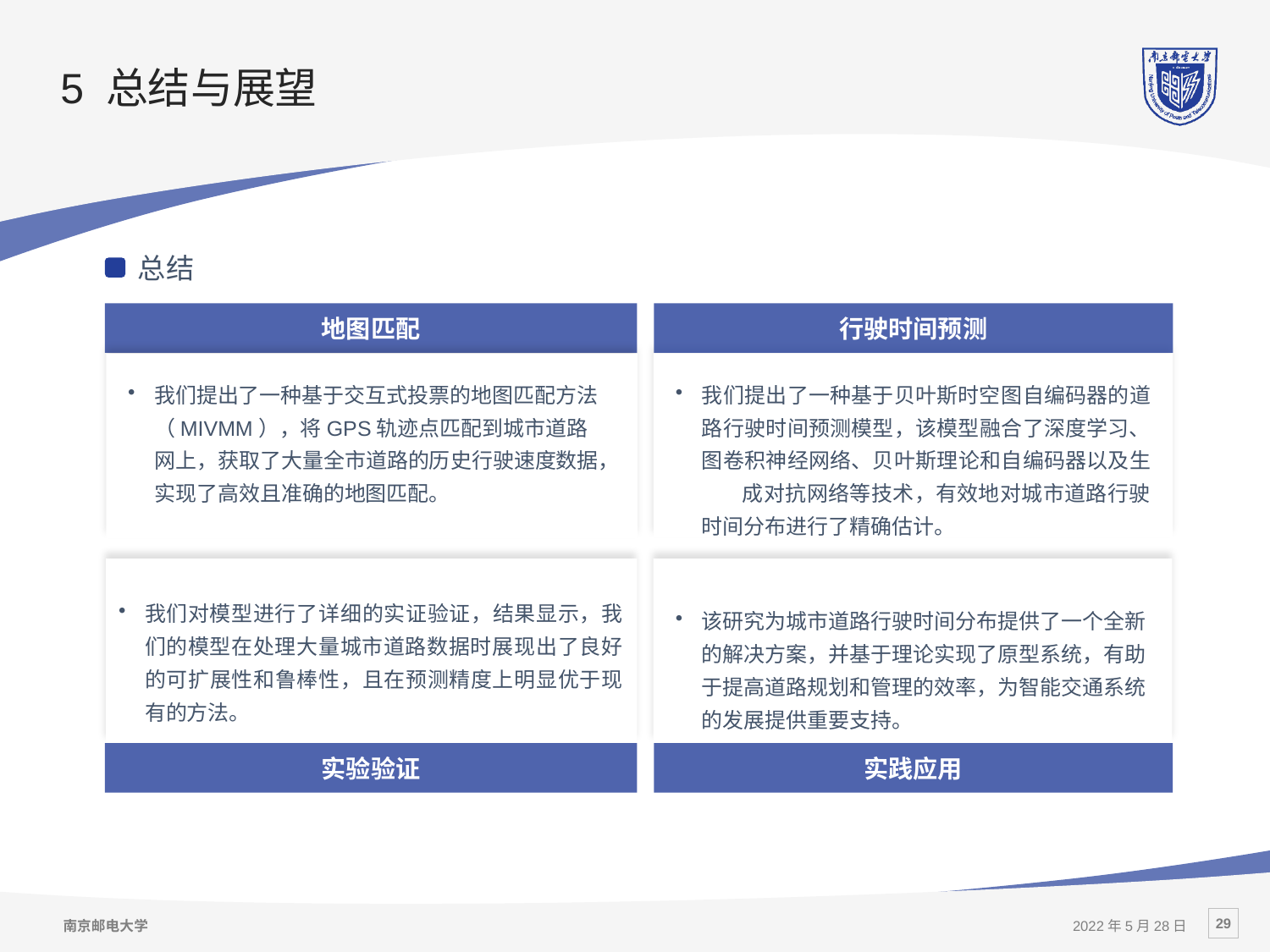

# 5 总结与展望
总结

地图匹配
行驶时间预测

我们提出了一种基于交互式投票的地图匹配方法（MIVMM），将GPS轨迹点匹配到城市道路网上，获取了大量全市道路的历史行驶速度数据，实现了高效且准确的地图匹配。
我们提出了一种基于贝叶斯时空图自编码器的道路行驶时间预测模型，该模型融合了深度学习、图卷积神经网络、贝叶斯理论和自编码器以及生         成对抗网络等技术，有效地对城市道路行驶时间分布进行了精确估计。

我们对模型进行了详细的实证验证，结果显示，我们的模型在处理大量城市道路数据时展现出了良好的可扩展性和鲁棒性，且在预测精度上明显优于现有的方法。
该研究为城市道路行驶时间分布提供了一个全新的解决方案，并基于理论实现了原型系统，有助于提高道路规划和管理的效率，为智能交通系统的发展提供重要支持。
实验验证
实践应用